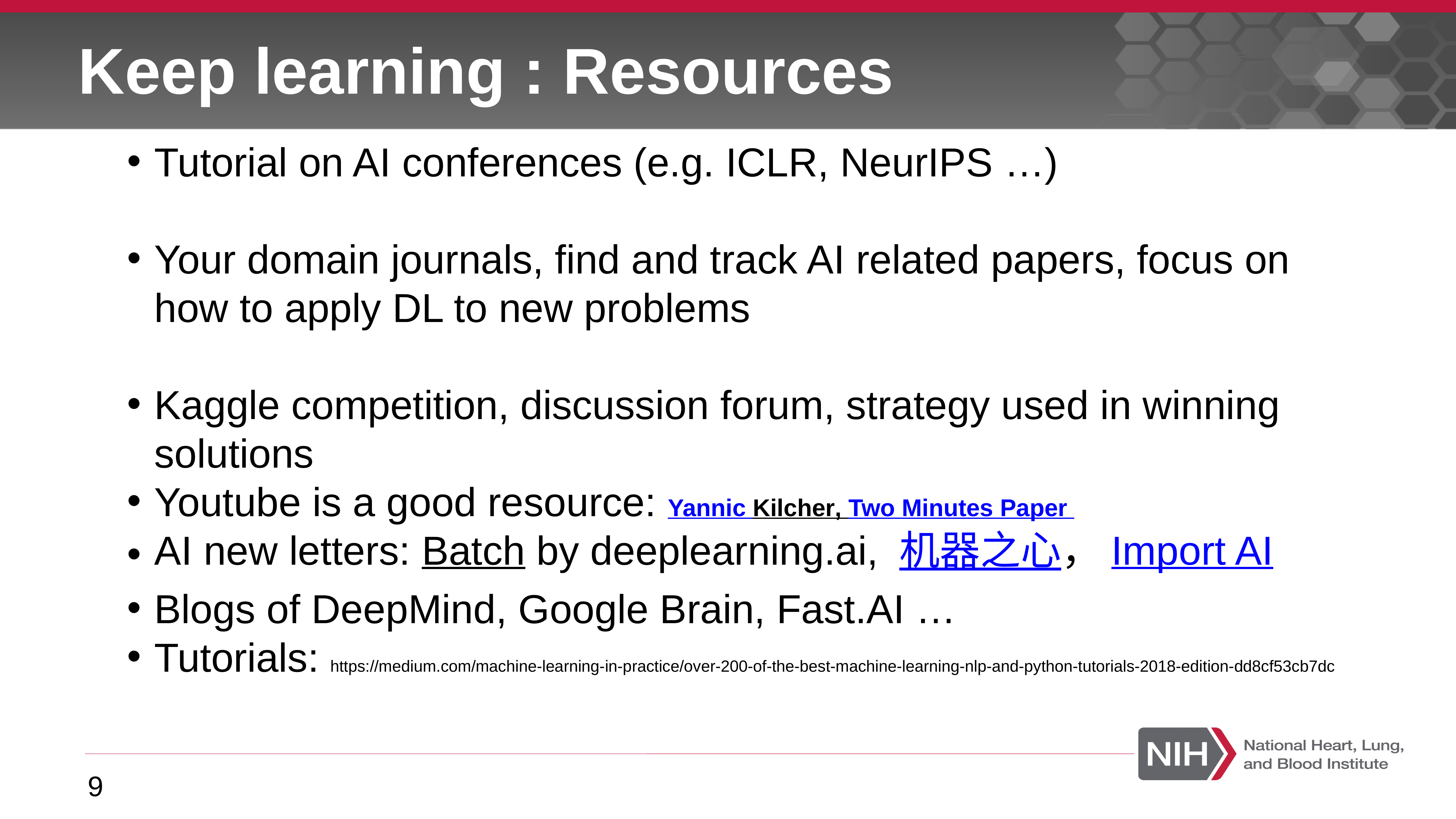

# Keep learning : Resources
Tutorial on AI conferences (e.g. ICLR, NeurIPS …)

Your domain journals, find and track AI related papers, focus on how to apply DL to new problems

Kaggle competition, discussion forum, strategy used in winning solutions
Youtube is a good resource: Yannic Kilcher, Two Minutes Paper
AI new letters: Batch by deeplearning.ai, 机器之心，Import AI
Blogs of DeepMind, Google Brain, Fast.AI …
Tutorials: https://medium.com/machine-learning-in-practice/over-200-of-the-best-machine-learning-nlp-and-python-tutorials-2018-edition-dd8cf53cb7dc
9